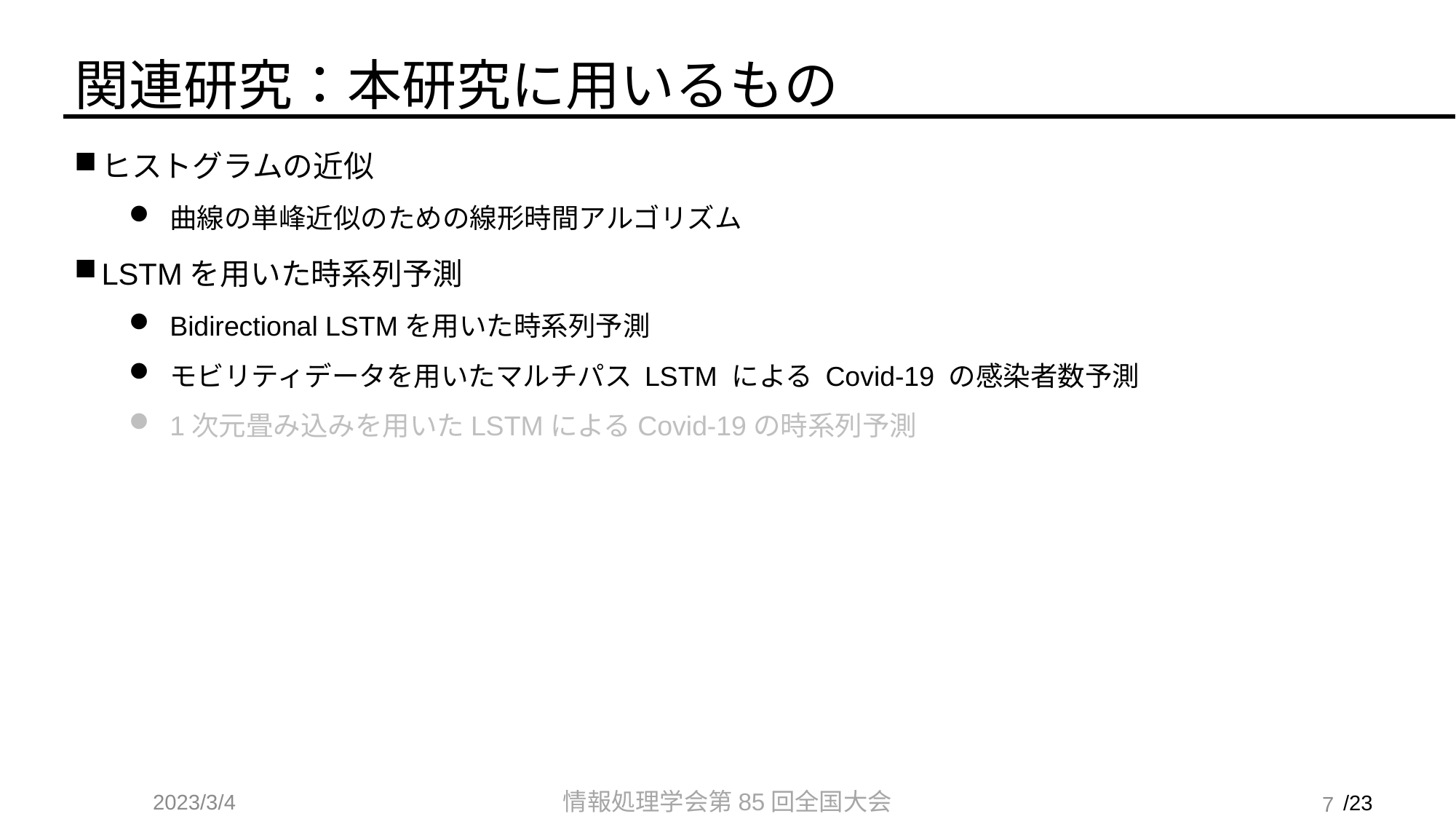

# 関連研究：本研究に用いるもの
ヒストグラムの近似
曲線の単峰近似のための線形時間アルゴリズム
LSTMを用いた時系列予測
Bidirectional LSTMを用いた時系列予測
モビリティデータを用いたマルチパス LSTM による Covid-19 の感染者数予測
1次元畳み込みを用いたLSTMによるCovid-19の時系列予測
2023/3/4
情報処理学会第85回全国大会
7